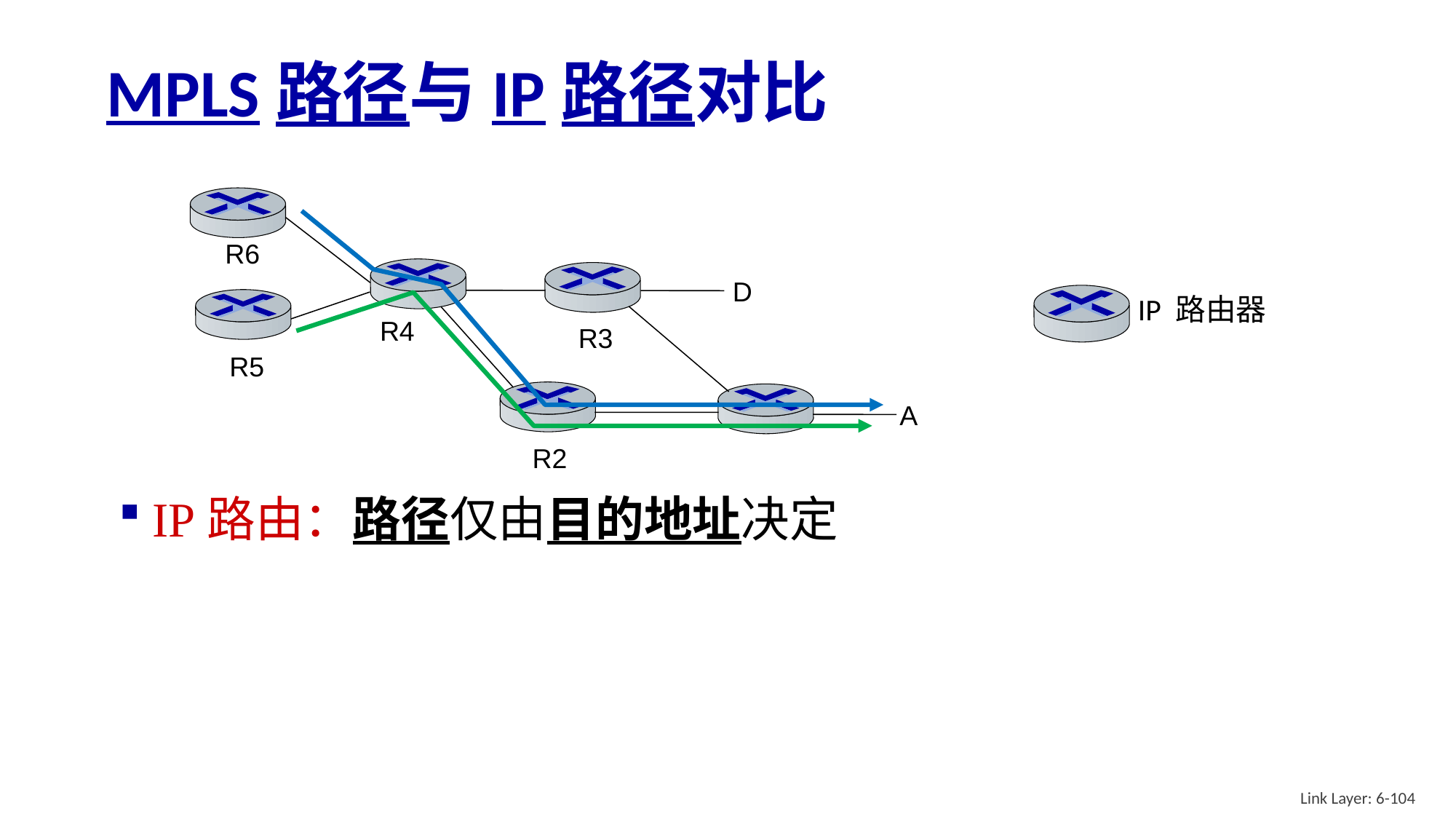

# MPLS路径与IP路径对比

R6

D
IP 路由器

R4
R3
R5

A

R2
IP路由：路径仅由目的地址决定
Link Layer: 6-104